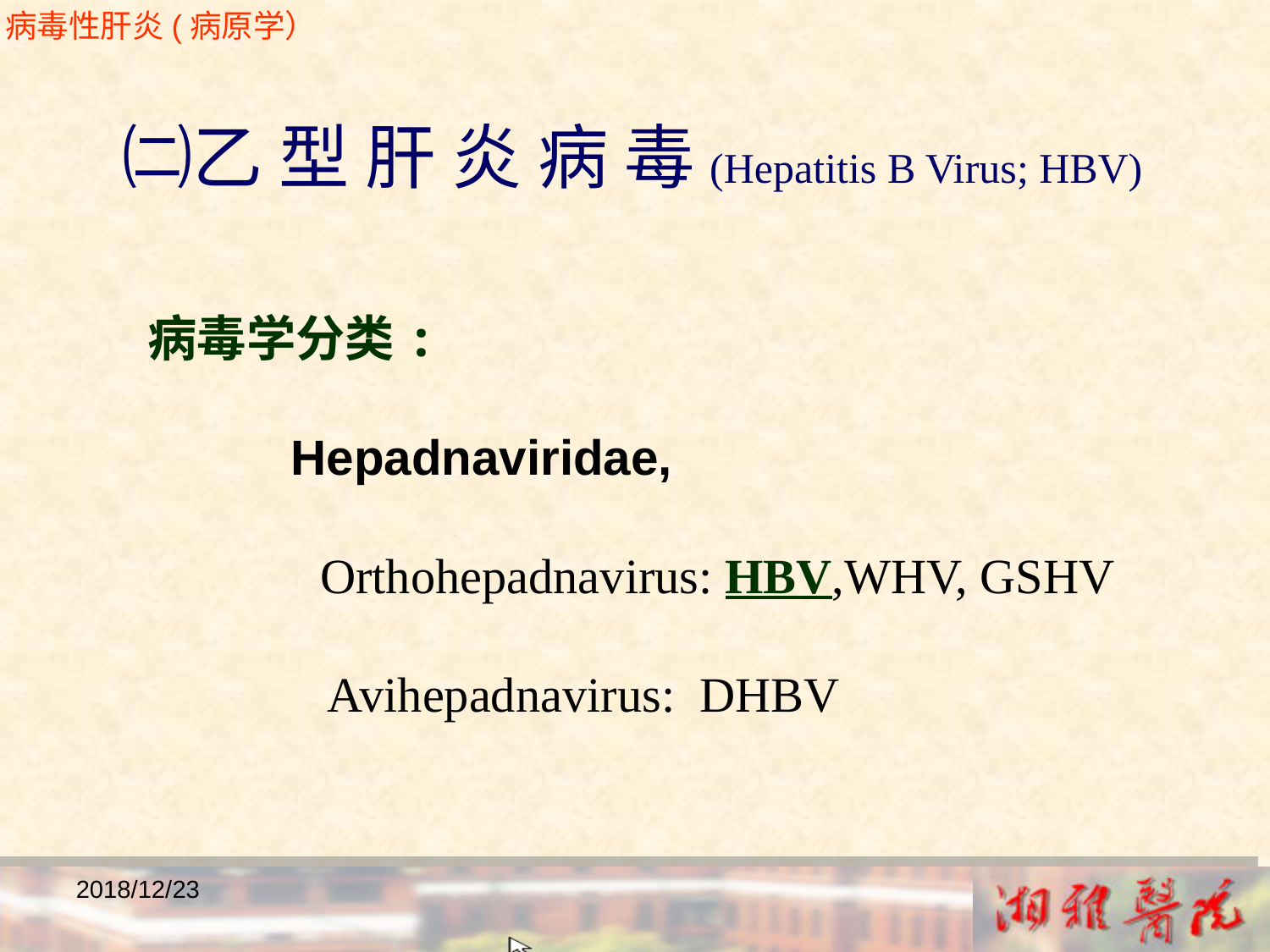

病毒性肝炎(病原学）
   ㈡乙 型 肝 炎 病 毒 (Hepatitis B Virus; HBV)

       病毒学分类:
                        Hepadnaviridae,
                           Orthohepadnavirus: HBV,WHV, GSHV
                      Avihepadnavirus:  DHBV

2018/12/23